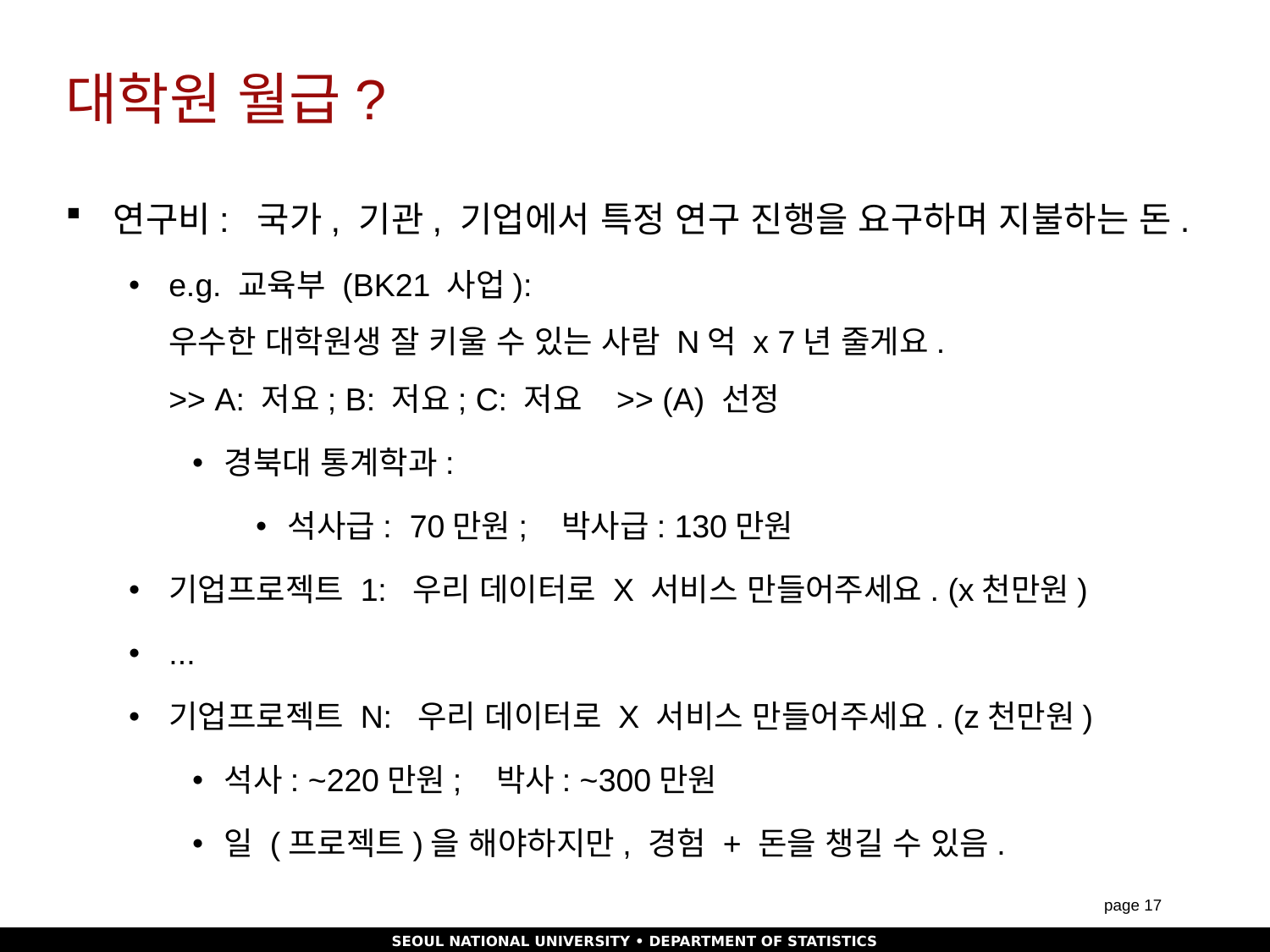

# 대학원 월급?
연구비:  국가, 기관, 기업에서 특정 연구 진행을 요구하며 지불하는 돈.
e.g. 교육부 (BK21 사업):
우수한 대학원생 잘 키울 수 있는 사람 N억 x 7년 줄게요.
>> A: 저요; B: 저요; C: 저요   >> (A) 선정
경북대 통계학과:
석사급:  70만원;   박사급: 130만원
기업프로젝트 1:  우리 데이터로 X 서비스 만들어주세요. (x천만원)
...
기업프로젝트 N:  우리 데이터로 X 서비스 만들어주세요. (z천만원)
석사: ~220만원;   박사: ~300만원
일 (프로젝트)을 해야하지만, 경험 + 돈을 챙길 수 있음.

page 17